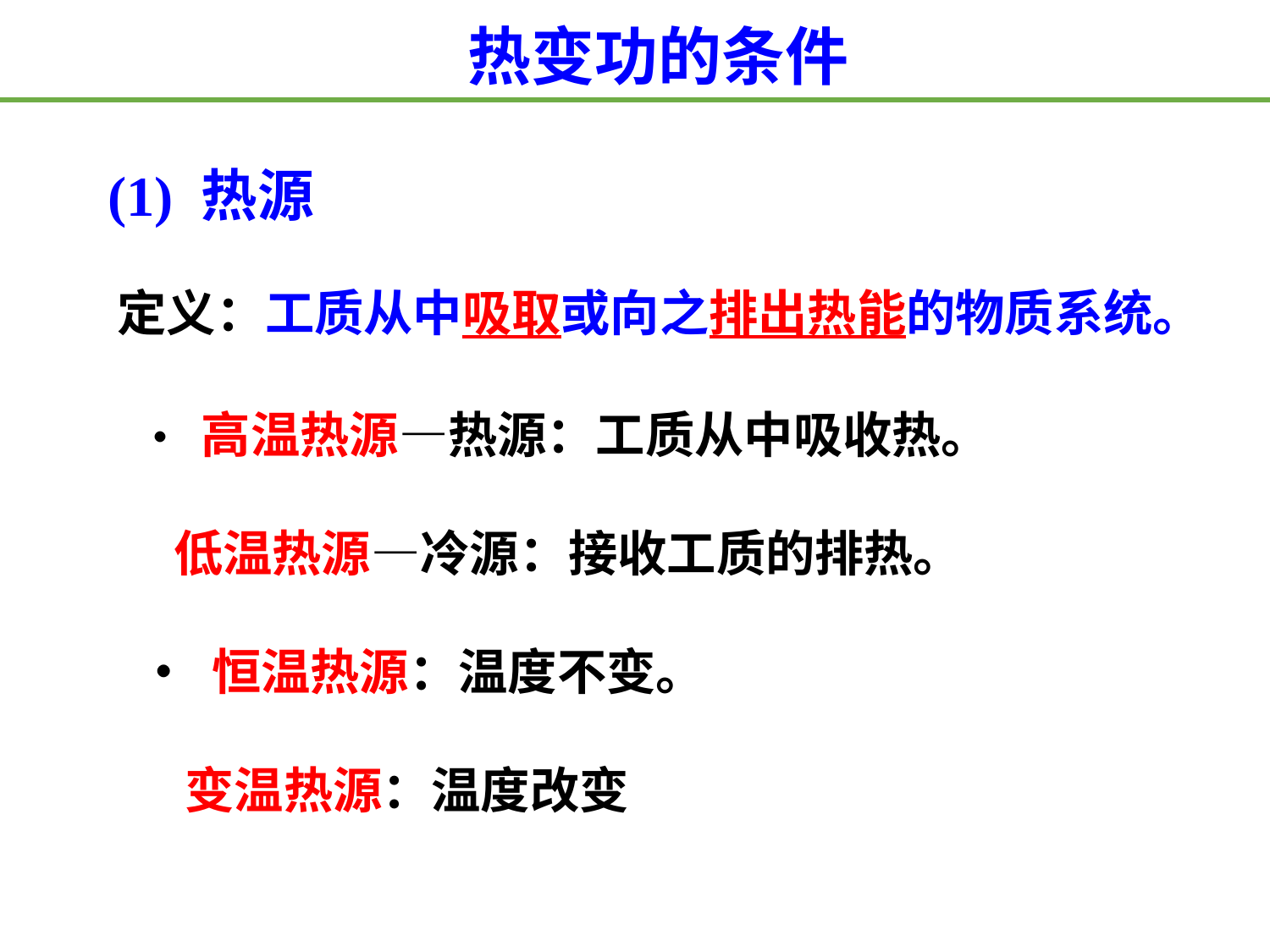

热变功的条件
(1) 热源
     定义：工质从中吸取或向之排出热能的物质系统。
• 高温热源—热源：工质从中吸收热。

  低温热源—冷源：接收工质的排热。

• 恒温热源：温度不变。

   变温热源：温度改变